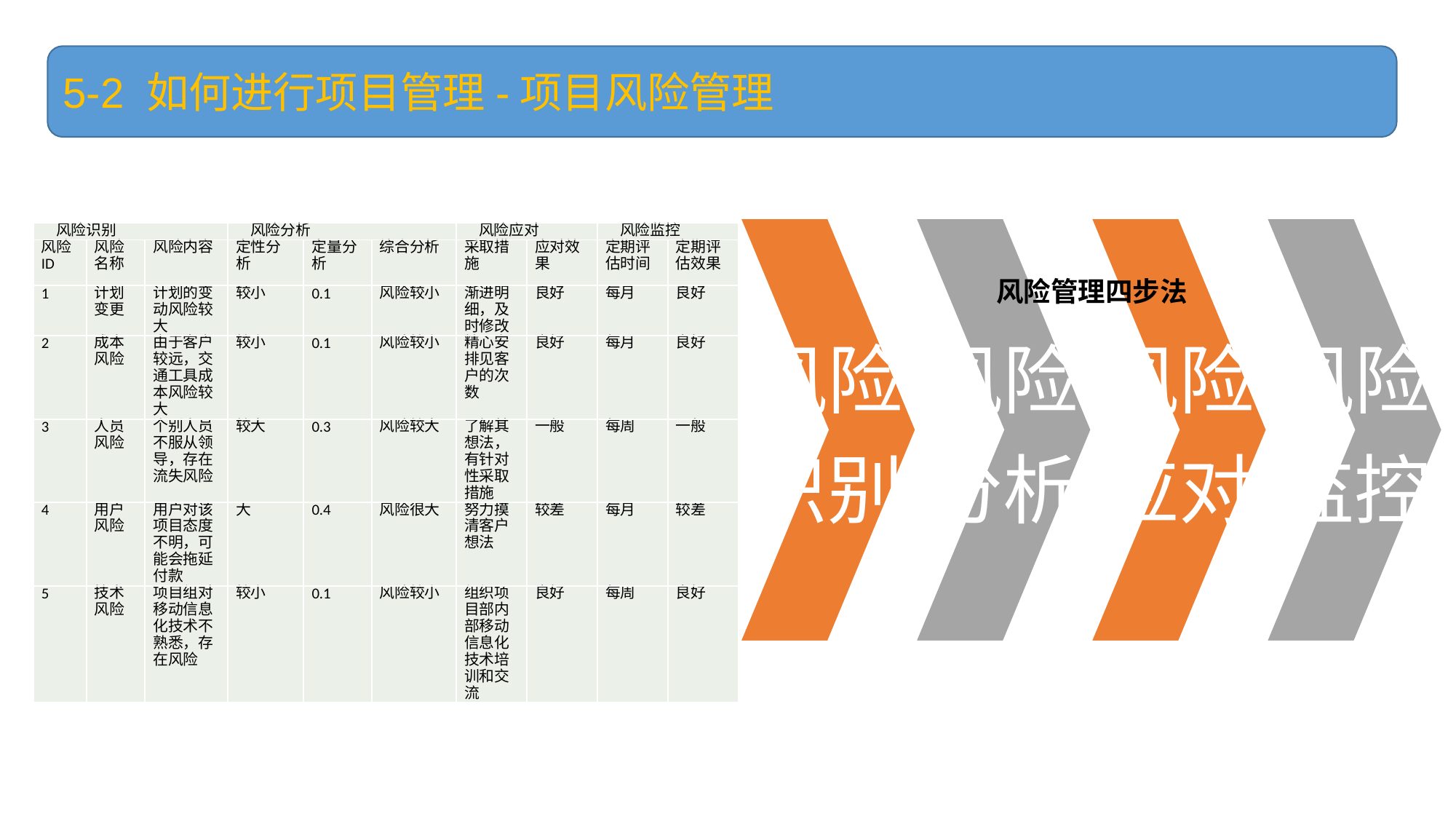

5-2 如何进行项目管理-项目风险管理
风险识别
风险分析
风险应对
风险监控
| 风险识别 |  |  | 风险分析 |  |  | 风险应对 |  | 风险监控 |  |
| --- | --- | --- | --- | --- | --- | --- | --- | --- | --- |
| 风险ID | 风险名称 | 风险内容 | 定性分析 | 定量分析 | 综合分析 | 采取措施 | 应对效果 | 定期评估时间 | 定期评估效果 |
| 1 | 计划变更 | 计划的变动风险较大 | 较小 | 0.1 | 风险较小 | 渐进明细，及时修改 | 良好 | 每月 | 良好 |
| 2 | 成本风险 | 由于客户较远，交通工具成本风险较大 | 较小 | 0.1 | 风险较小 | 精心安排见客户的次数 | 良好 | 每月 | 良好 |
| 3 | 人员风险 | 个别人员不服从领导，存在流失风险 | 较大 | 0.3 | 风险较大 | 了解其想法，有针对性采取措施 | 一般 | 每周 | 一般 |
| 4 | 用户风险 | 用户对该项目态度不明，可能会拖延付款 | 大 | 0.4 | 风险很大 | 努力摸清客户想法 | 较差 | 每月 | 较差 |
| 5 | 技术风险 | 项目组对移动信息化技术不熟悉，存在风险 | 较小 | 0.1 | 风险较小 | 组织项目部内部移动信息化技术培训和交流 | 良好 | 每周 | 良好 |
风险管理四步法